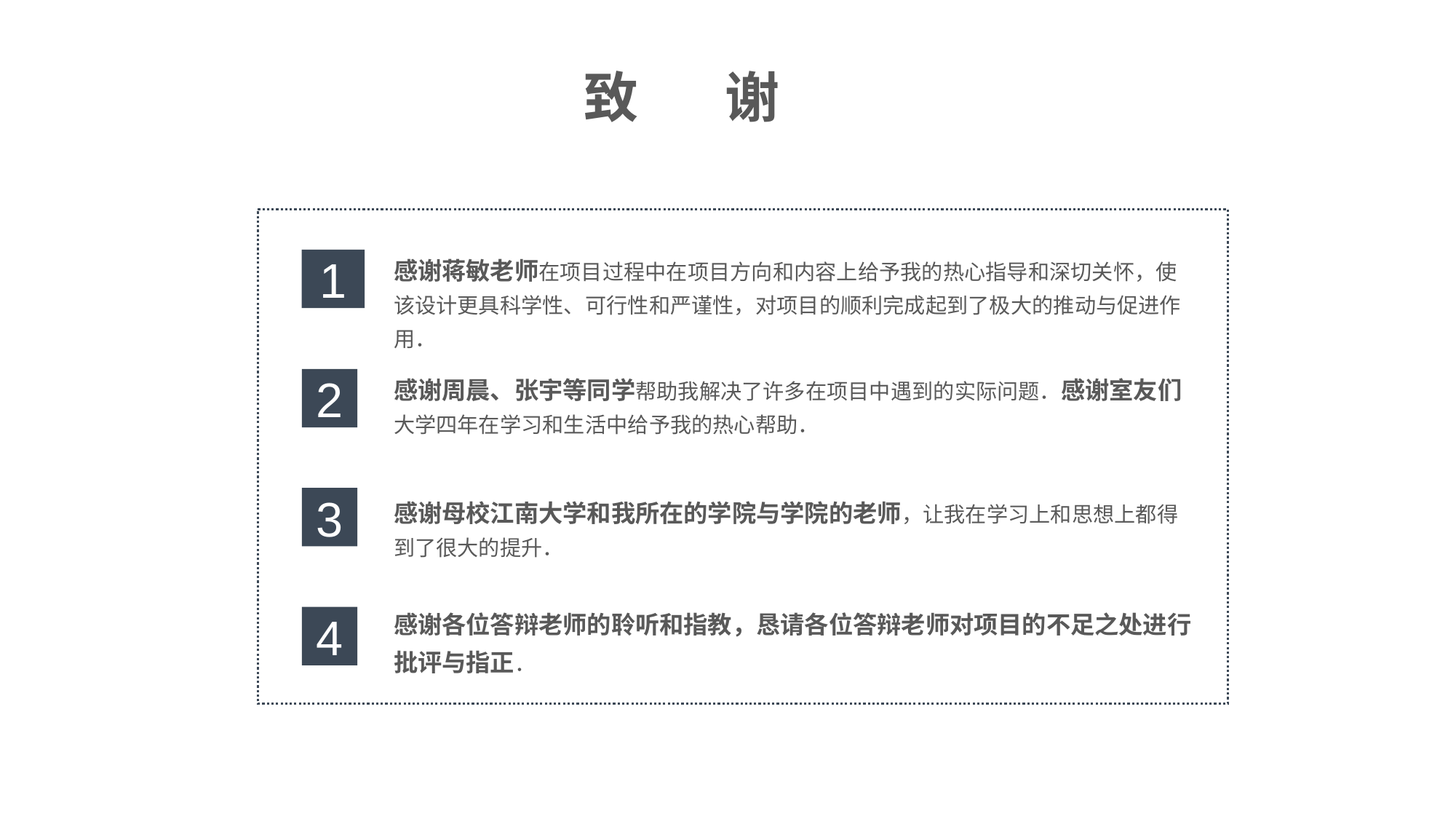

致       谢

感谢蒋敏老师在项目过程中在项目方向和内容上给予我的热心指导和深切关怀，使该设计更具科学性、可行性和严谨性，对项目的顺利完成起到了极大的推动与促进作用．
1
感谢周晨、张宇等同学帮助我解决了许多在项目中遇到的实际问题．感谢室友们大学四年在学习和生活中给予我的热心帮助．
2
感谢母校江南大学和我所在的学院与学院的老师，让我在学习上和思想上都得到了很大的提升．
3
感谢各位答辩老师的聆听和指教，恳请各位答辩老师对项目的不足之处进行批评与指正．
4